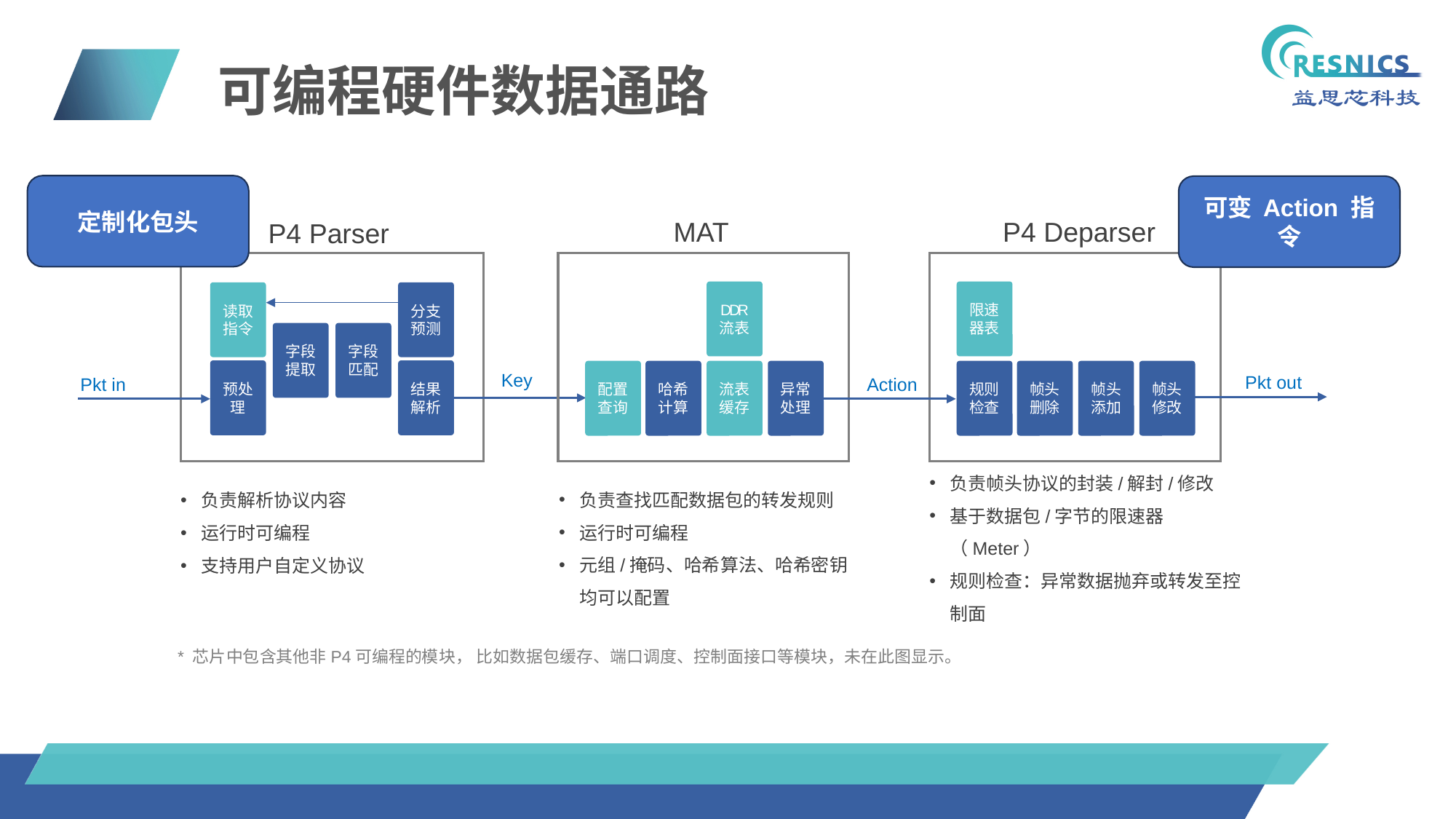

# 可编程硬件数据通路
定制化包头
可变 Action 指令
MAT
P4 Deparser
P4 Parser

DDR
流表
异常处理
配置
查询
流表缓存
哈希计算

帧头修改
规则
检查
帧头添加
帧头删除

限速器表
读取指令
分支预测
字段提取
字段匹配
预处理
结果解析
Key
Pkt out
Action
Pkt in
负责解析协议内容
运行时可编程
支持用户自定义协议
负责帧头协议的封装/解封/修改
基于数据包/字节的限速器（Meter）
规则检查：异常数据抛弃或转发至控制面
负责查找匹配数据包的转发规则
运行时可编程
元组/掩码、哈希算法、哈希密钥均可以配置
* 芯片中包含其他非P4可编程的模块， 比如数据包缓存、端口调度、控制面接口等模块，未在此图显示。